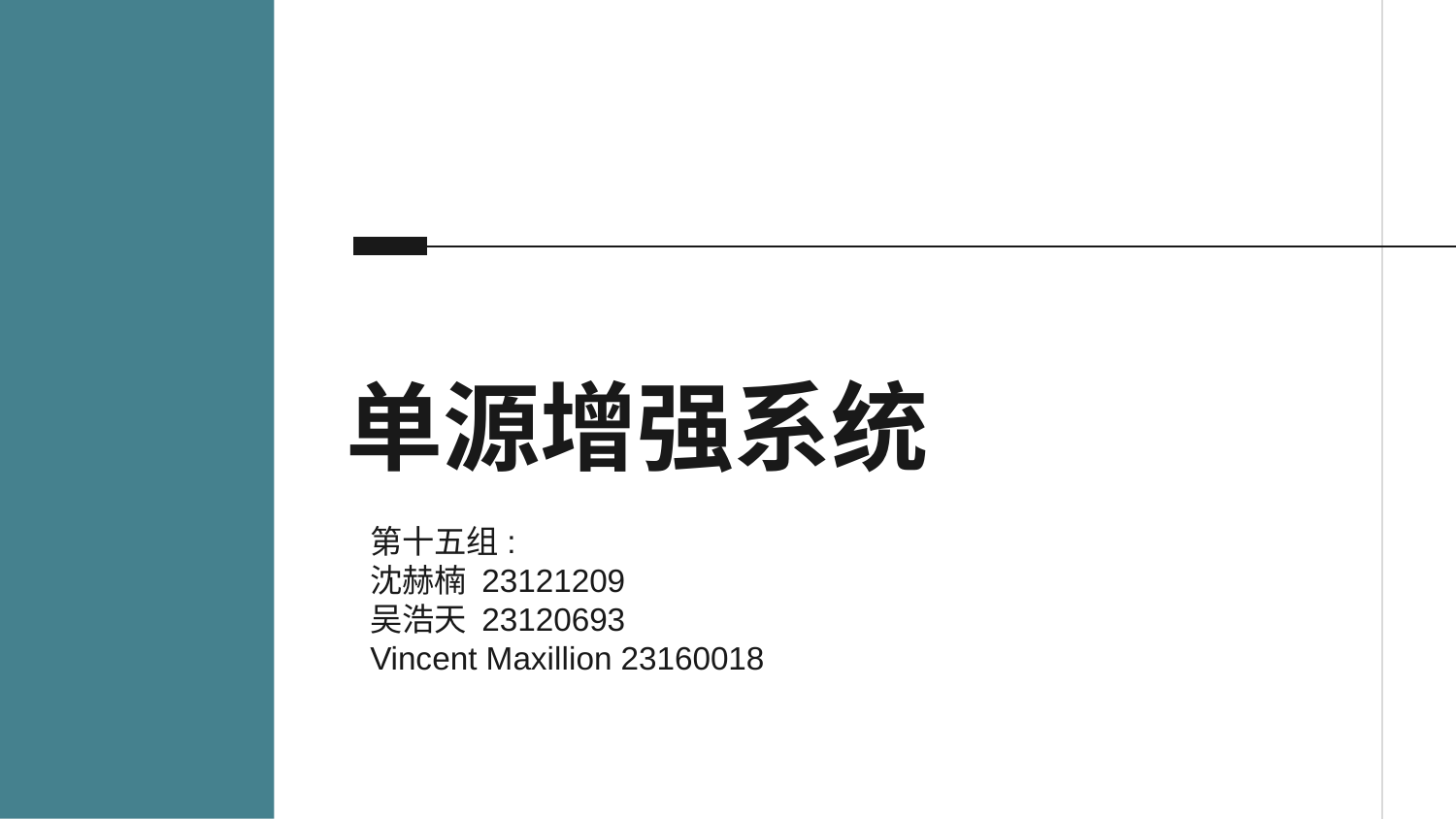

# 单源增强系统
第十五组:
沈赫楠 23121209
吴浩天 23120693
Vincent Maxillion 23160018